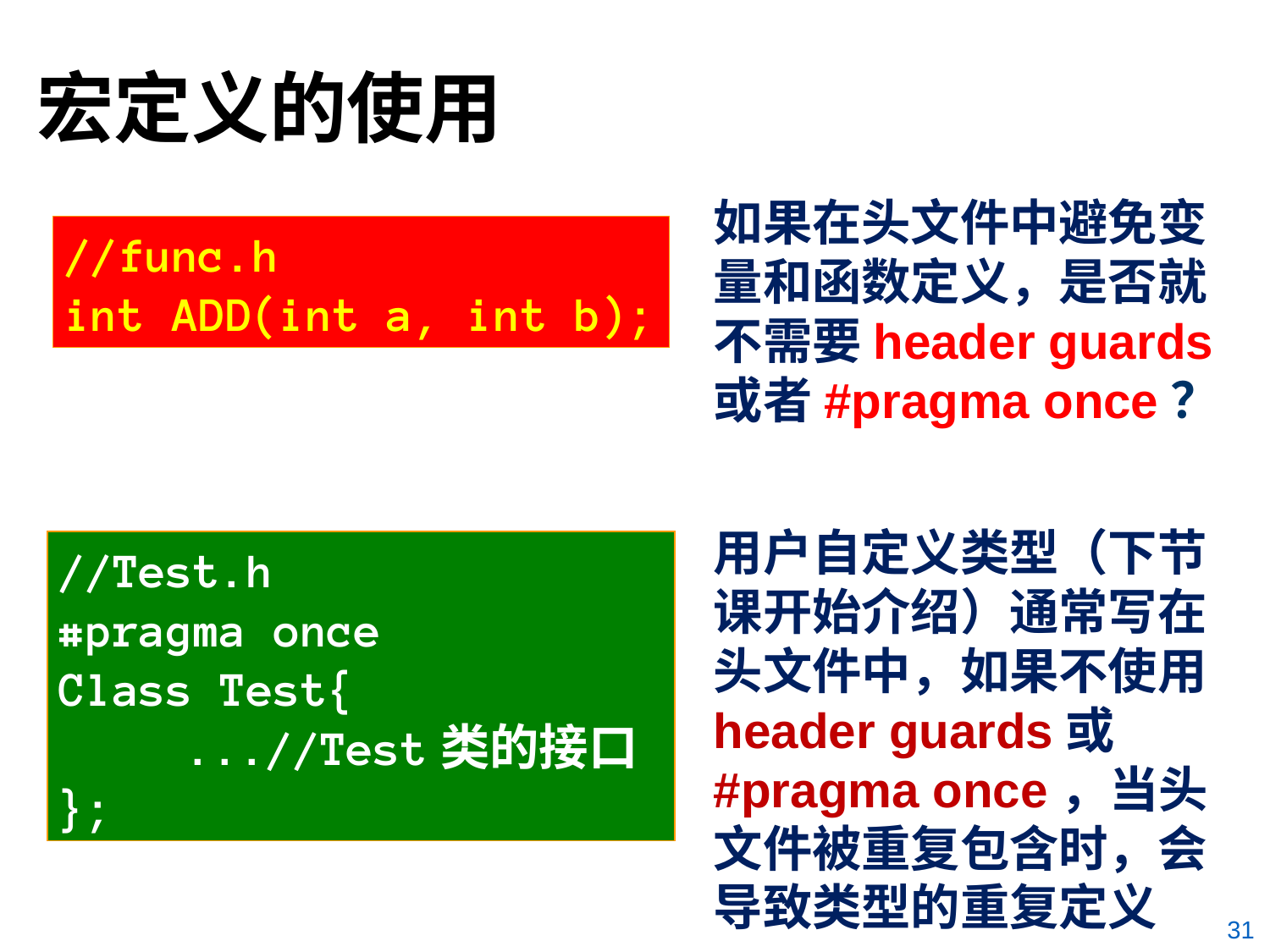

# 宏定义的使用
如果在头文件中避免变量和函数定义，是否就不需要header guards或者#pragma once？
//func.h
int ADD(int a, int b);
用户自定义类型（下节课开始介绍）通常写在头文件中，如果不使用header guards或#pragma once，当头文件被重复包含时，会导致类型的重复定义
//Test.h
#pragma once
Class Test{
	...//Test类的接口
};
31